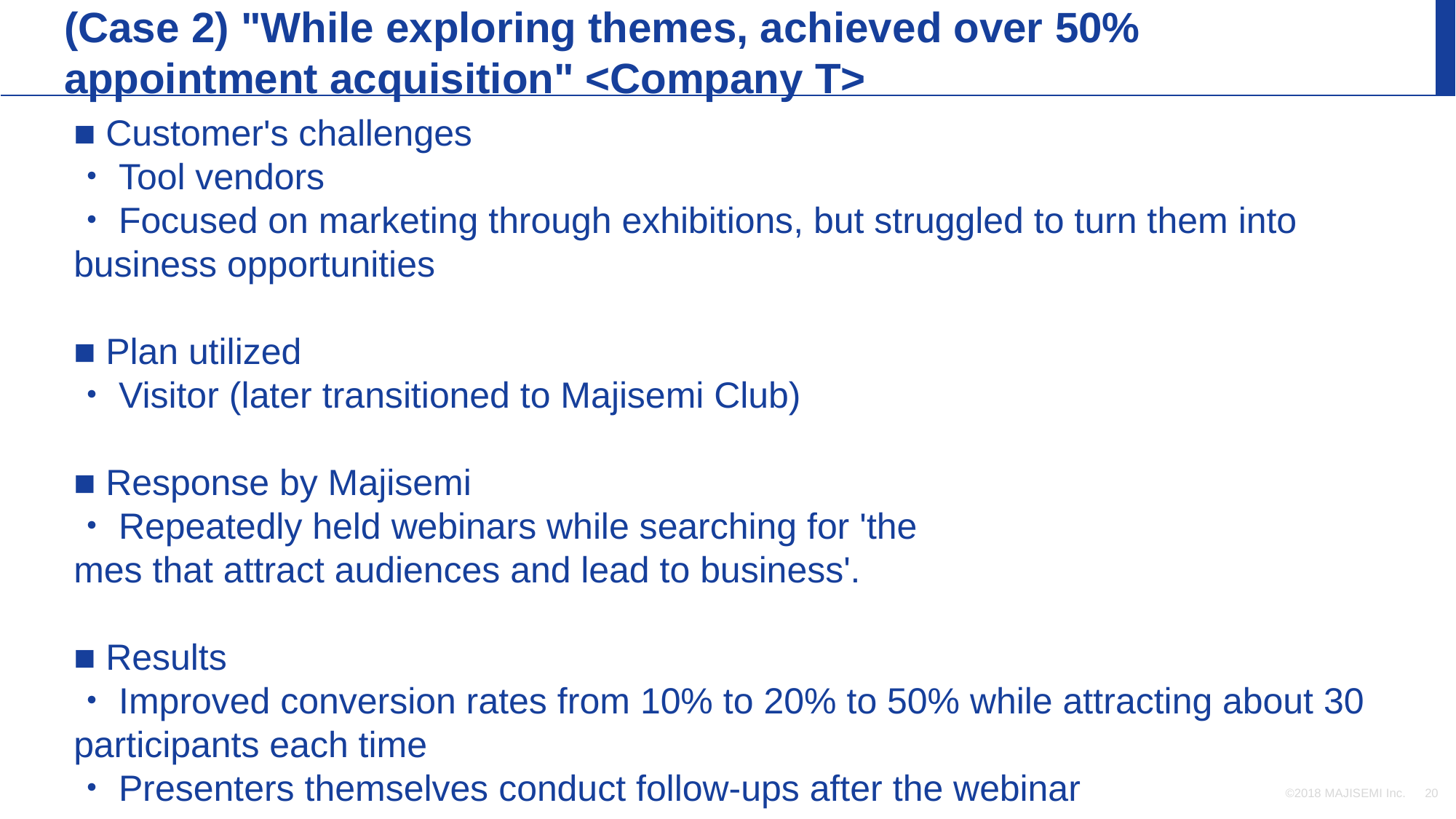

(Case 2) "While exploring themes, achieved over 50% appointment acquisition" <Company T>
■ Customer's challenges
・Tool vendors
・Focused on marketing through exhibitions, but struggled to turn them into business opportunities

■ Plan utilized
・Visitor (later transitioned to Majisemi Club)

■ Response by Majisemi
・Repeatedly held webinars while searching for 'the
mes that attract audiences and lead to business'.

■ Results
・Improved conversion rates from 10% to 20% to 50% while attracting about 30 participants each time
・Presenters themselves conduct follow-ups after the webinar
©2018 MAJISEMI Inc.
20